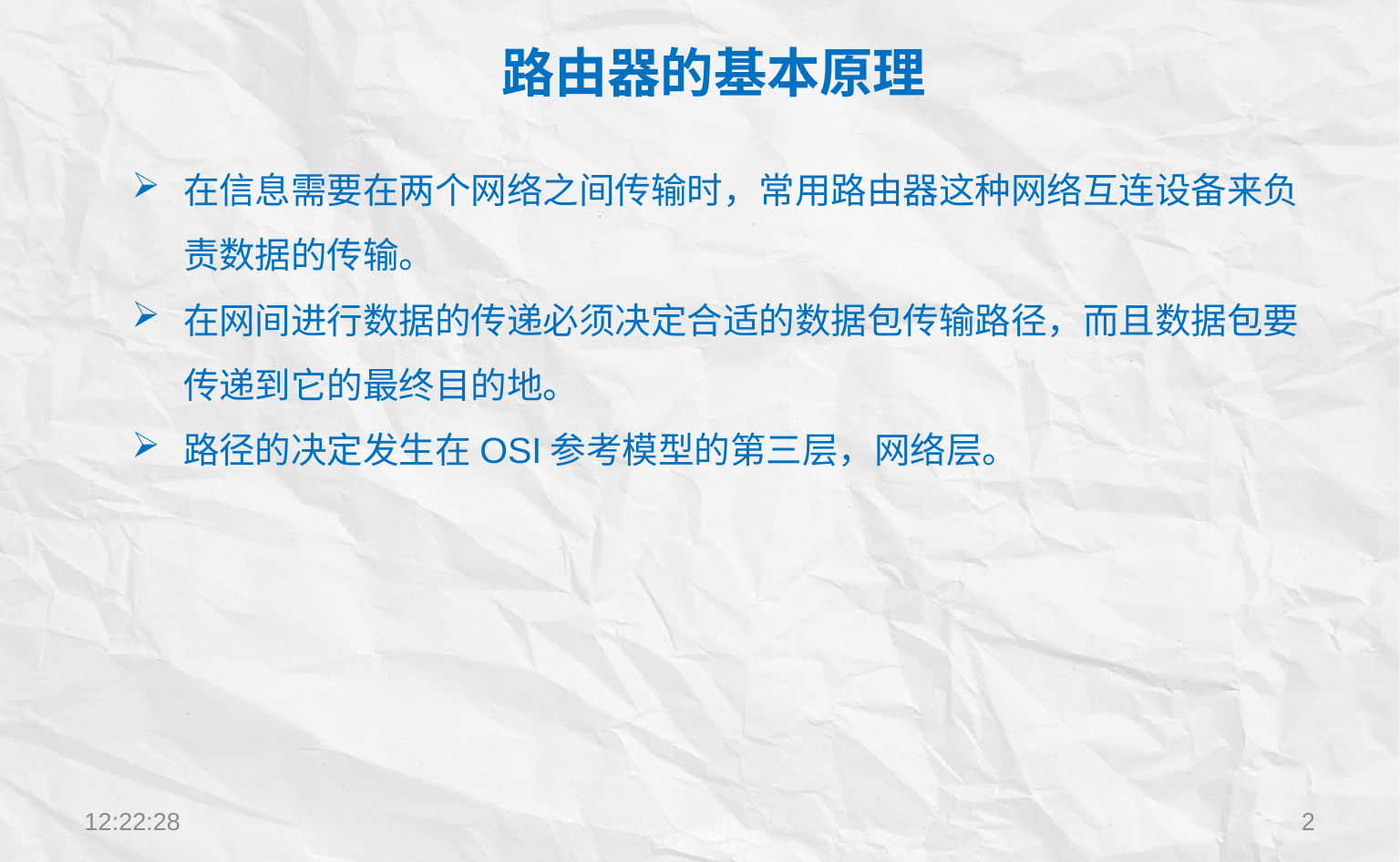

路由器的基本原理
在信息需要在两个网络之间传输时，常用路由器这种网络互连设备来负责数据的传输。
在网间进行数据的传递必须决定合适的数据包传输路径，而且数据包要传递到它的最终目的地。
路径的决定发生在OSI参考模型的第三层，网络层。

12:22:28
2